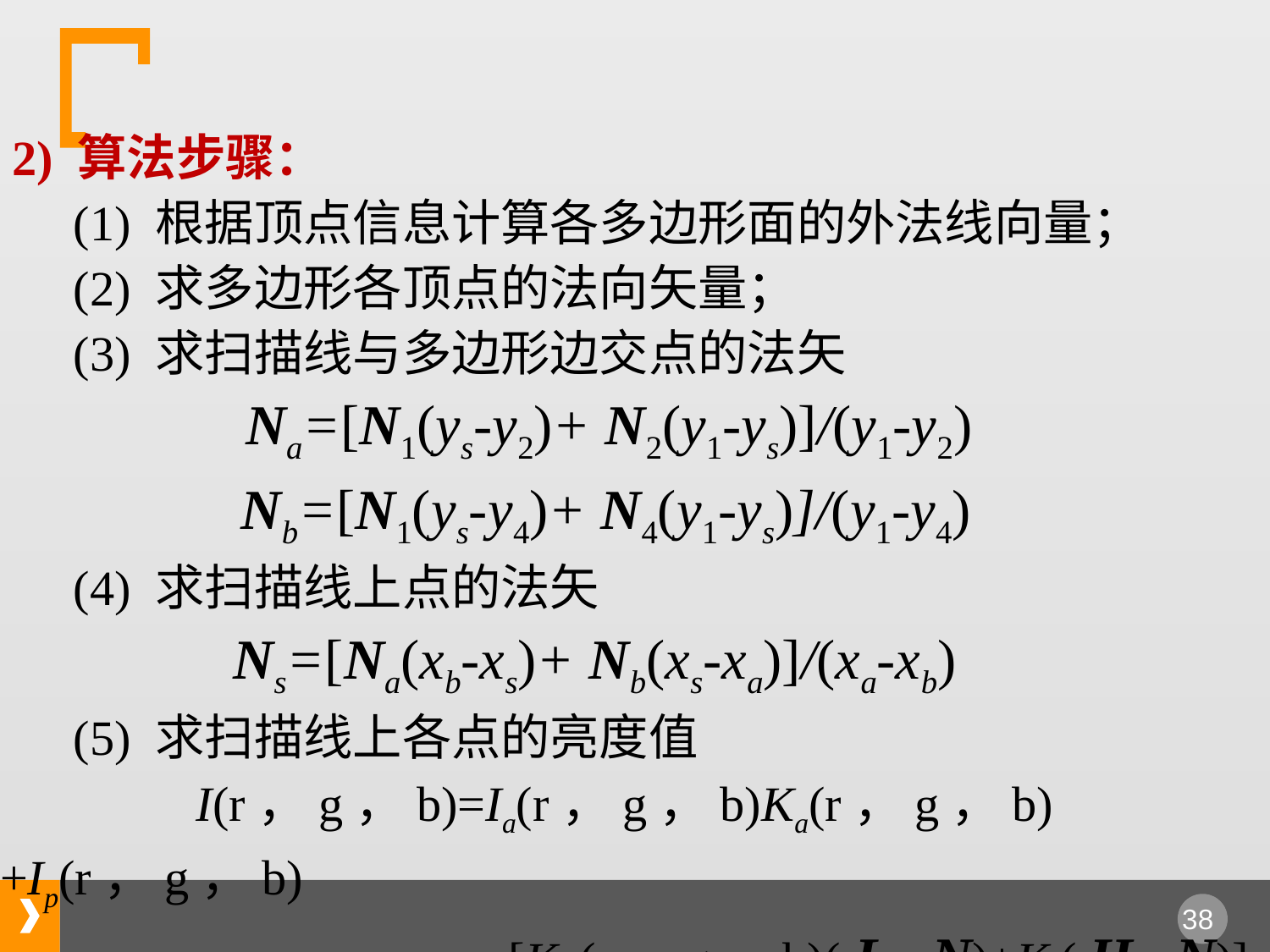

2) 算法步骤：
      (1) 根据顶点信息计算各多边形面的外法线向量；
      (2) 求多边形各顶点的法向矢量；
      (3) 求扫描线与多边形边交点的法矢
                    Na=[N1(ys-y2)+ N2(y1-ys)]/(y1-y2)
                 Nb=[N1(ys-y4)+ N4(y1-ys)]/(y1-y4)
      (4) 求扫描线上点的法矢
                   Ns=[Na(xb-xs)+ Nb(xs-xa)]/(xa-xb)
      (5) 求扫描线上各点的亮度值
                I(r，g，b)=Ia(r，g，b)Ka(r，g，b)+Ip(r，g，b)
                                       • [Kd (r，g，b)( L • N)+Ks( H • N)]